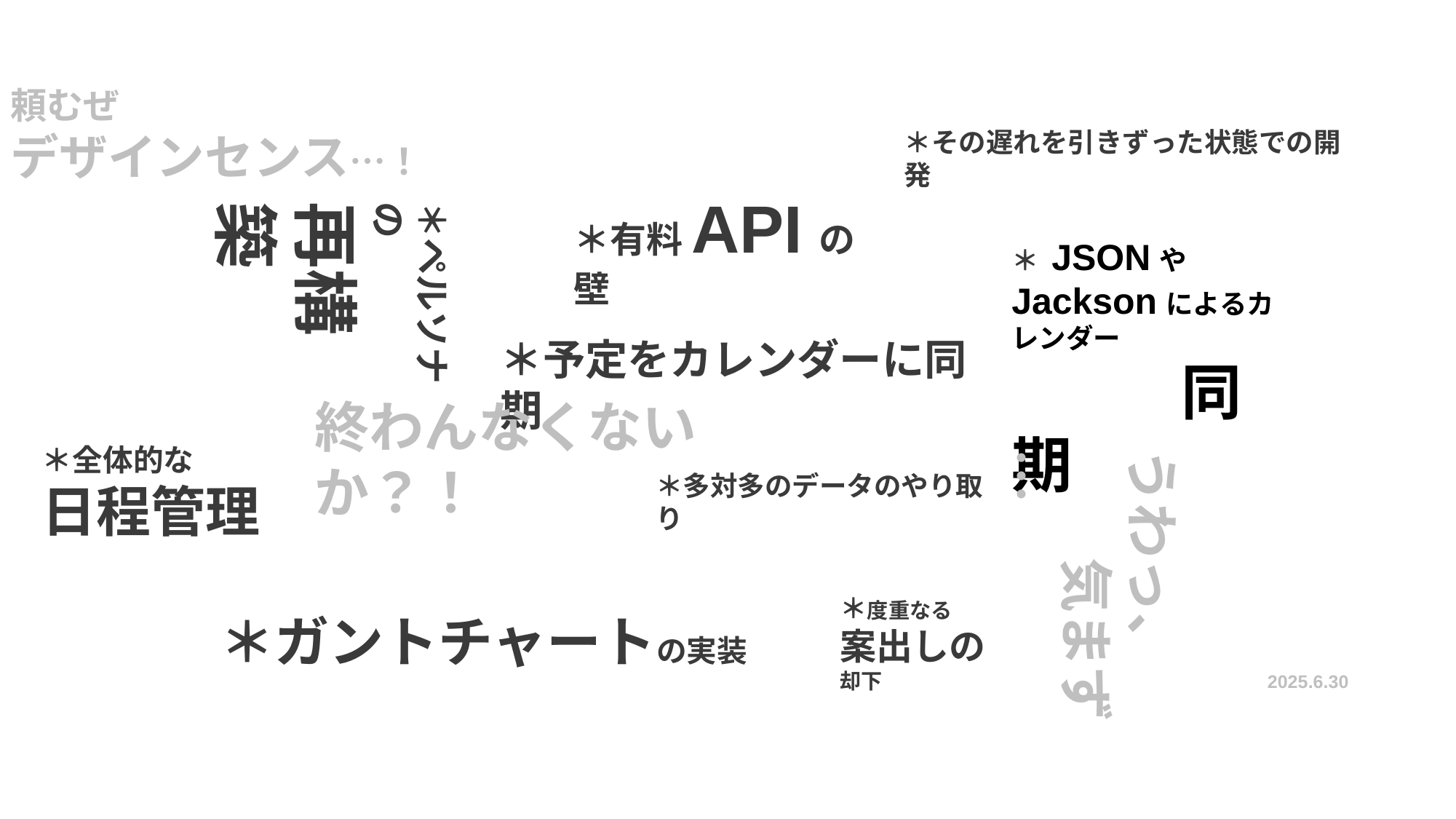

頼むぜ
デザインセンス…！
＊その遅れを引きずった状態での開発
＊有料APIの壁
＊ペルソナの
再構築
＊ JSONやJacksonによるカレンダー
	　同期
＊予定をカレンダーに同期
終わんなくないか？！
＊全体的な
日程管理
うわっ、
	気まず…
＊多対多のデータのやり取り
＊度重なる
案出しの
却下
＊ガントチャートの実装
2025.6.30